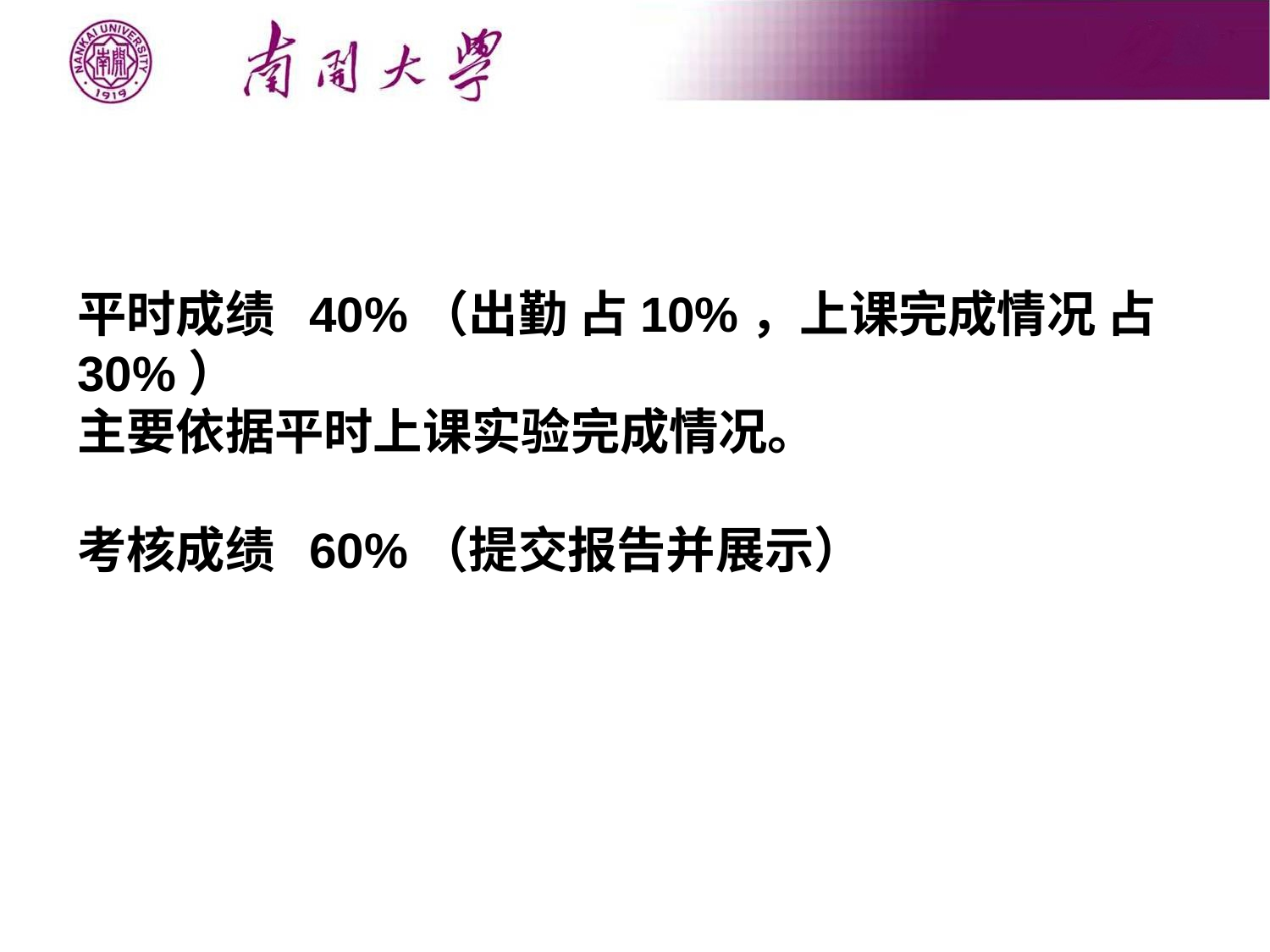

平时成绩  40%（出勤 占10%，上课完成情况 占30%）
主要依据平时上课实验完成情况。

考核成绩  60%（提交报告并展示）